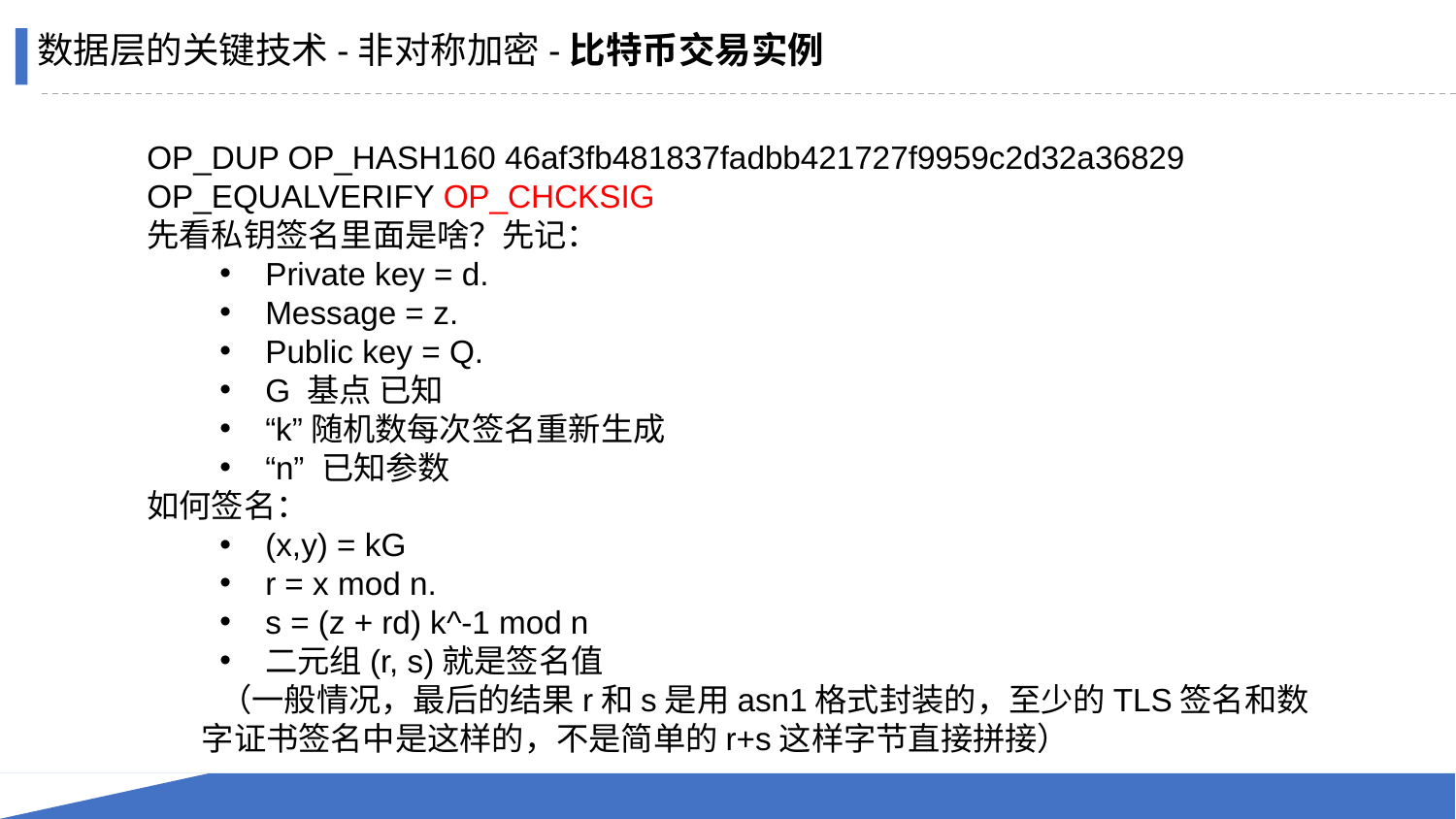

数据层的关键技术-非对称加密-比特币交易实例

OP_DUP OP_HASH160 46af3fb481837fadbb421727f9959c2d32a36829 OP_EQUALVERIFY OP_CHCKSIG
先看私钥签名里面是啥？先记：
Private key = d.
Message = z.
Public key = Q.
G 基点 已知
“k”随机数每次签名重新生成
“n” 已知参数
如何签名：
(x,y) = kG
r = x mod n.
s = (z + rd) k^-1 mod n
二元组(r, s)就是签名值
（一般情况，最后的结果r和s是用asn1格式封装的，至少的TLS签名和数字证书签名中是这样的，不是简单的r+s这样字节直接拼接）

66